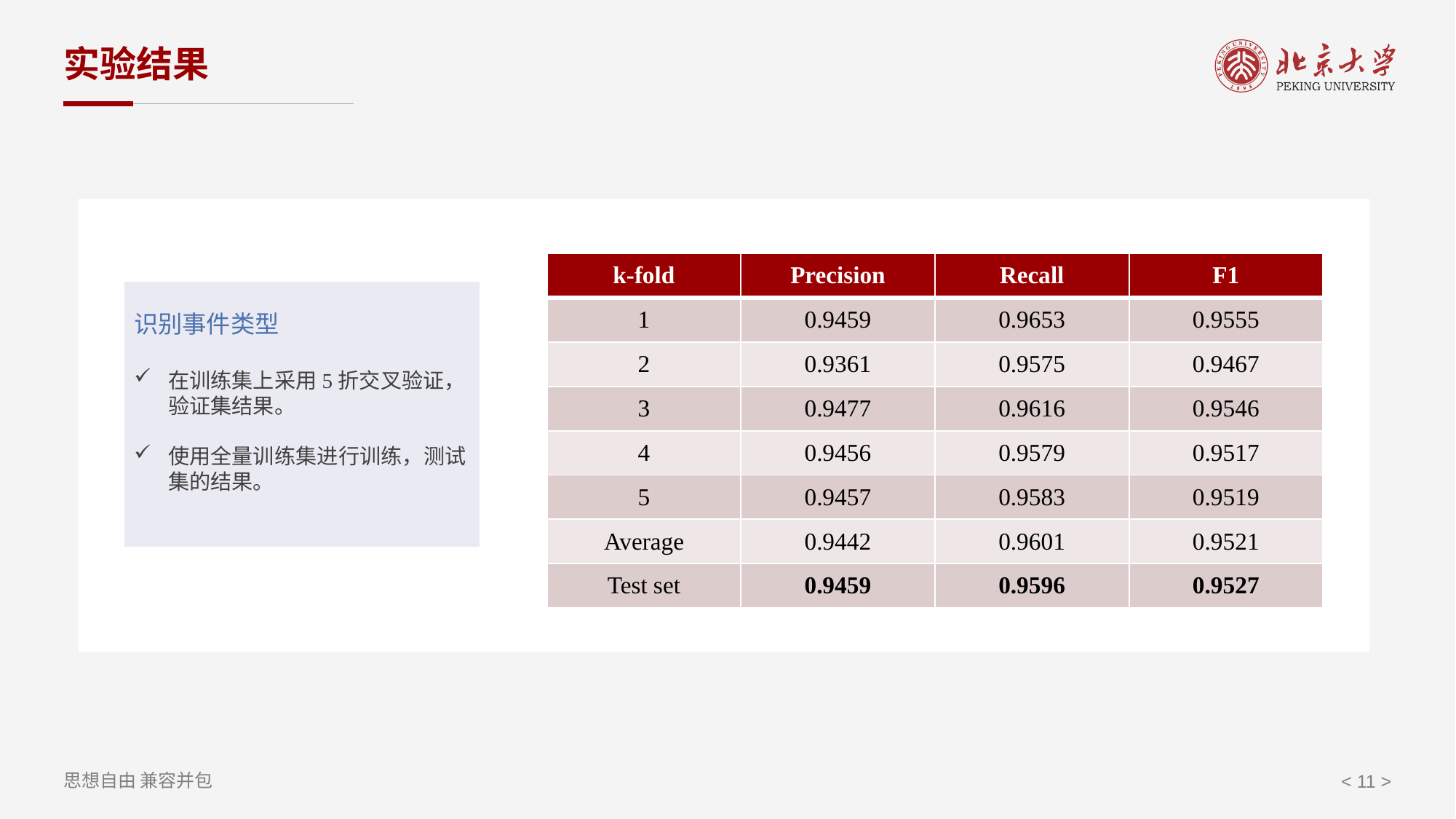

# 实验结果

| k-fold | Precision | Recall | F1 |
| --- | --- | --- | --- |
| 1 | 0.9459 | 0.9653 | 0.9555 |
| 2 | 0.9361 | 0.9575 | 0.9467 |
| 3 | 0.9477 | 0.9616 | 0.9546 |
| 4 | 0.9456 | 0.9579 | 0.9517 |
| 5 | 0.9457 | 0.9583 | 0.9519 |
| Average | 0.9442 | 0.9601 | 0.9521 |
| Test set | 0.9459 | 0.9596 | 0.9527 |
识别事件类型

在训练集上采用5折交叉验证，验证集结果。

使用全量训练集进行训练，测试集的结果。

< 11 >